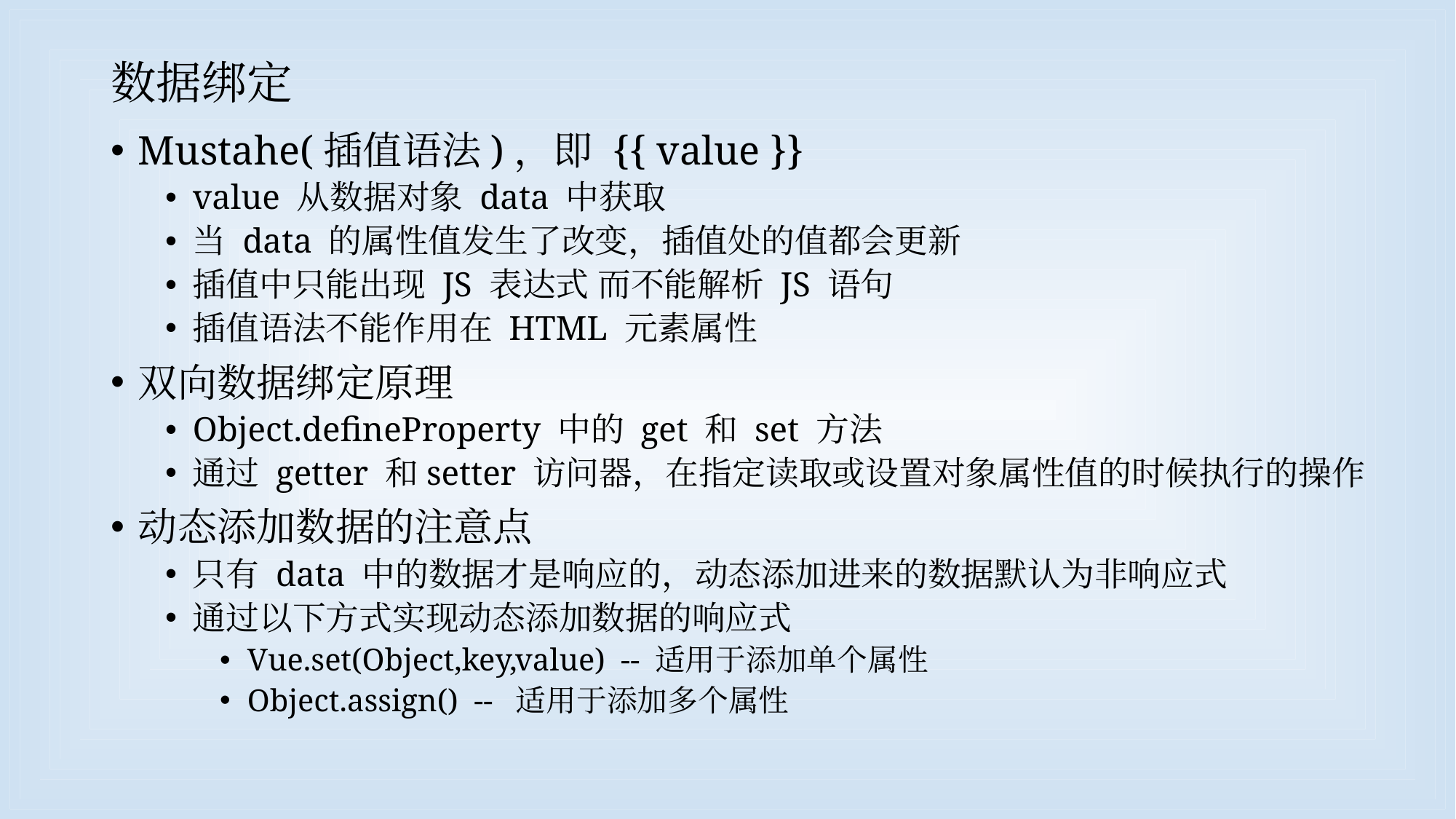

# 数据绑定
Mustahe(插值语法)，即 {{ value }}
value 从数据对象 data 中获取
当 data 的属性值发生了改变，插值处的值都会更新
插值中只能出现 JS 表达式 而不能解析 JS 语句
插值语法不能作用在 HTML 元素属性
双向数据绑定原理
Object.defineProperty 中的 get 和 set 方法
通过 getter 和setter 访问器，在指定读取或设置对象属性值的时候执行的操作
动态添加数据的注意点
只有 data 中的数据才是响应的，动态添加进来的数据默认为非响应式
通过以下方式实现动态添加数据的响应式
Vue.set(Object,key,value)  -- 适用于添加单个属性
Object.assign()  --  适用于添加多个属性